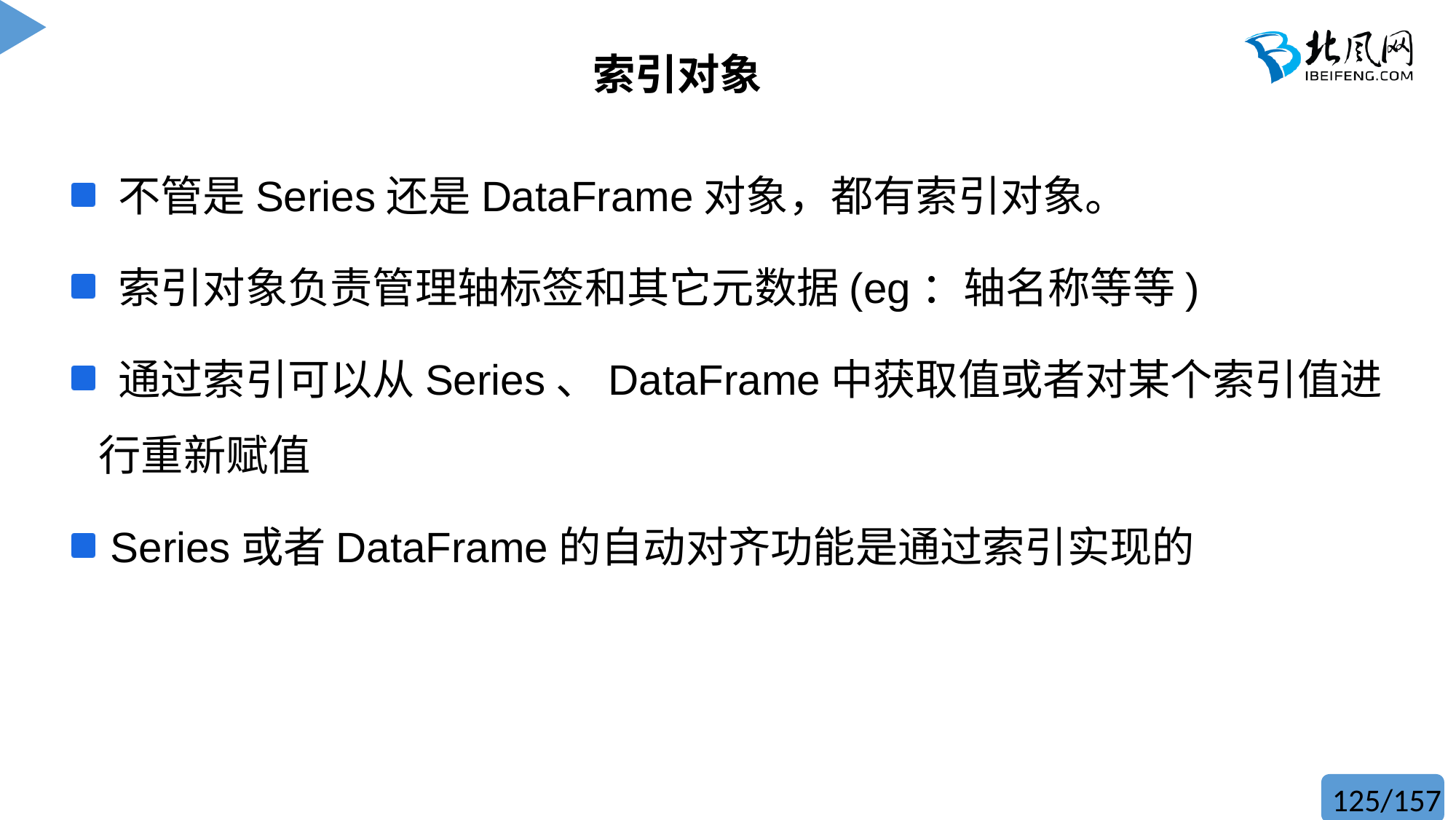

# 索引对象
 不管是Series还是DataFrame对象，都有索引对象。
 索引对象负责管理轴标签和其它元数据(eg：轴名称等等)
 通过索引可以从Series、DataFrame中获取值或者对某个索引值进行重新赋值
 Series或者DataFrame的自动对齐功能是通过索引实现的